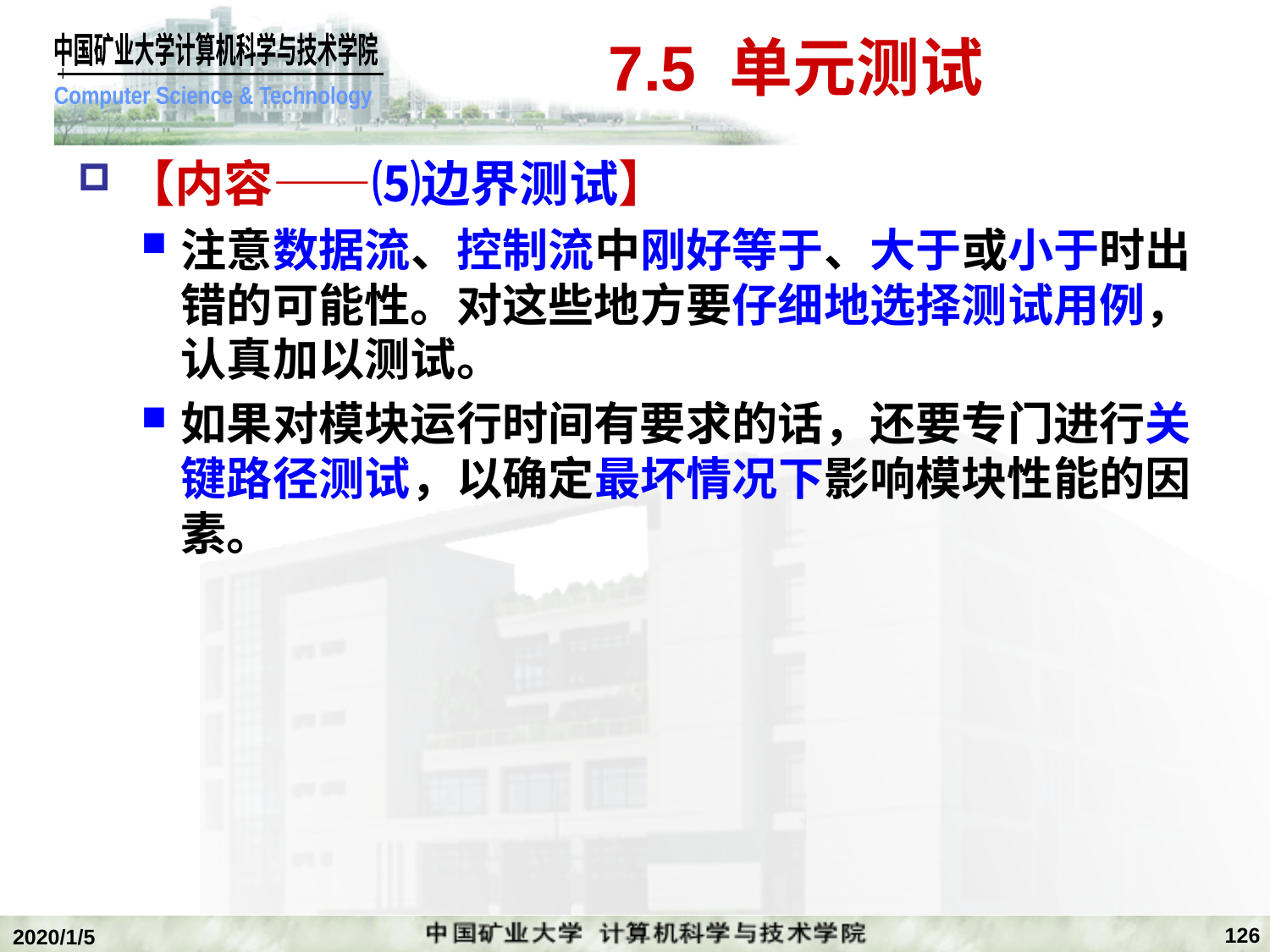

# 7.5 单元测试
【内容——⑸边界测试】
注意数据流、控制流中刚好等于、大于或小于时出错的可能性。对这些地方要仔细地选择测试用例，认真加以测试。
如果对模块运行时间有要求的话，还要专门进行关键路径测试，以确定最坏情况下影响模块性能的因素。
126
2020/1/5